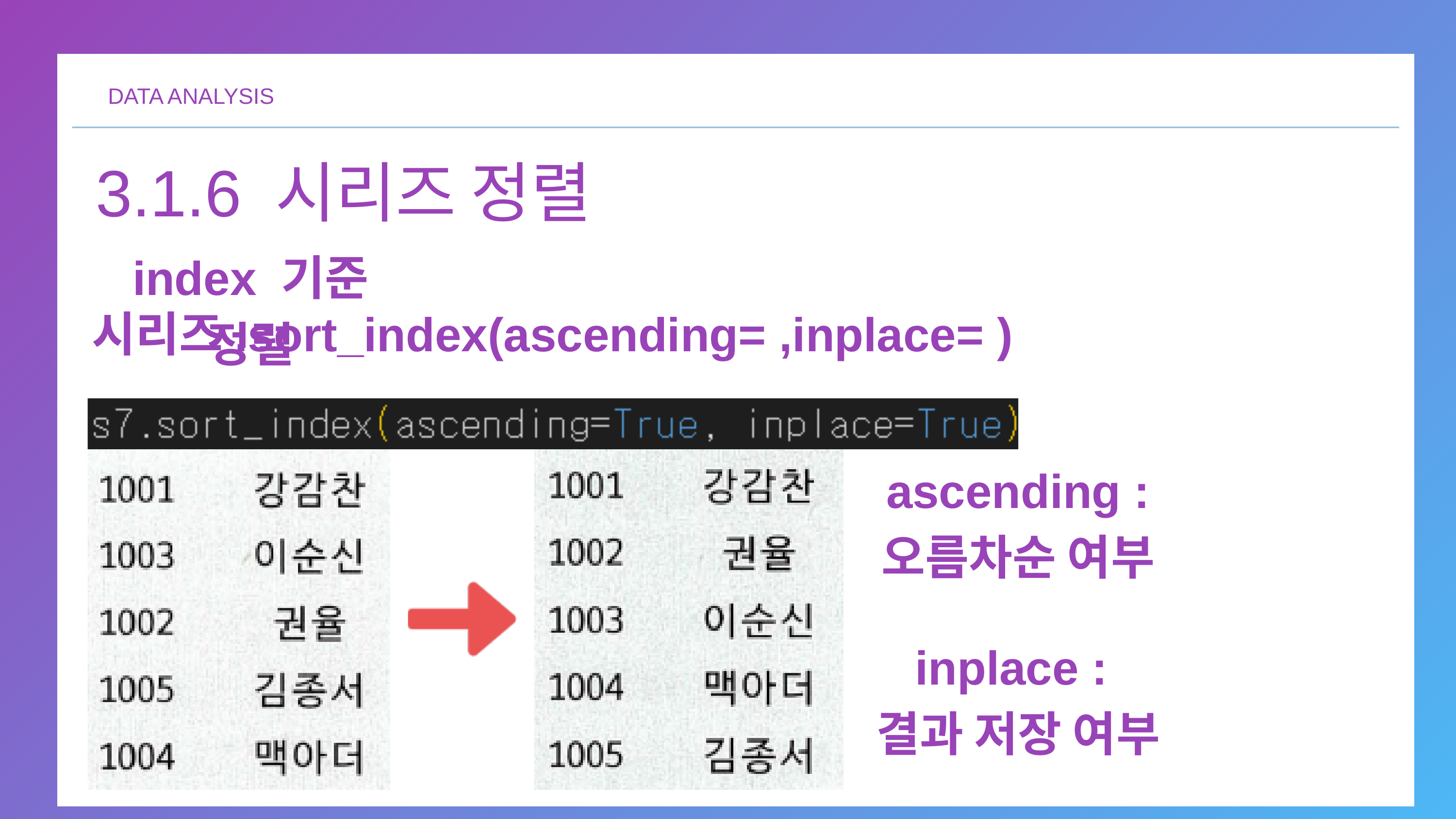

DATA ANALYSIS

3.1.6 시리즈 정렬
index 기준 정렬
시리즈.sort_index(ascending= ,inplace= )

ascending : 오름차순 여부

inplace :
결과 저장 여부